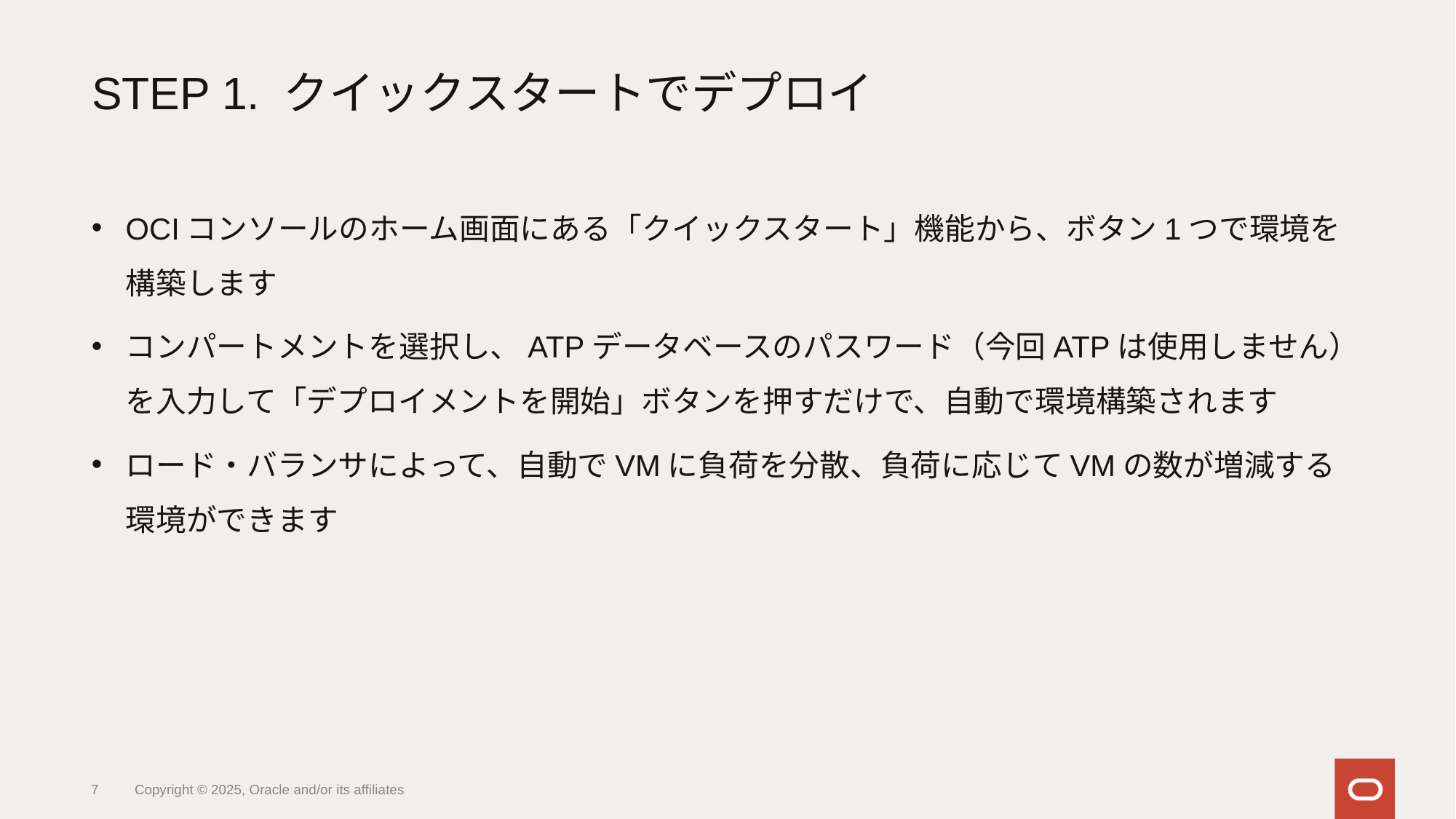

# STEP 1. クイックスタートでデプロイ

OCIコンソールのホーム画面にある「クイックスタート」機能から、ボタン1つで環境を構築します
コンパートメントを選択し、ATPデータベースのパスワード（今回ATPは使用しません）を入力して「デプロイメントを開始」ボタンを押すだけで、自動で環境構築されます
ロード・バランサによって、自動でVMに負荷を分散、負荷に応じてVMの数が増減する環境ができます
7
Copyright © 2025, Oracle and/or its affiliates